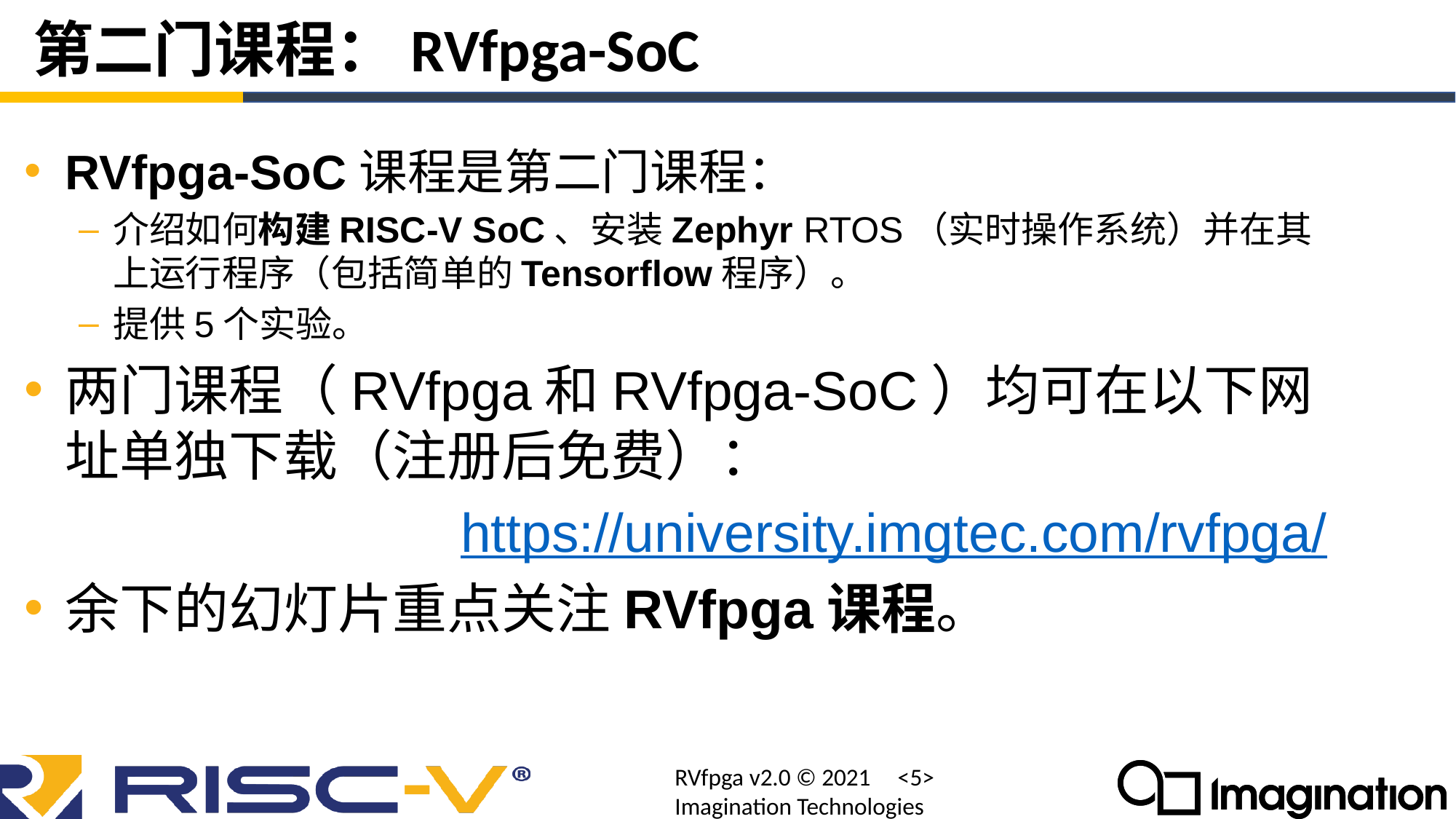

# 第二门课程：RVfpga-SoC
RVfpga-SoC课程是第二门课程：
介绍如何构建RISC-V SoC、安装Zephyr RTOS（实时操作系统）并在其上运行程序（包括简单的Tensorflow程序）。
提供5个实验。
两门课程（RVfpga和RVfpga-SoC）均可在以下网址单独下载（注册后免费）：
				https://university.imgtec.com/rvfpga/
余下的幻灯片重点关注RVfpga课程。